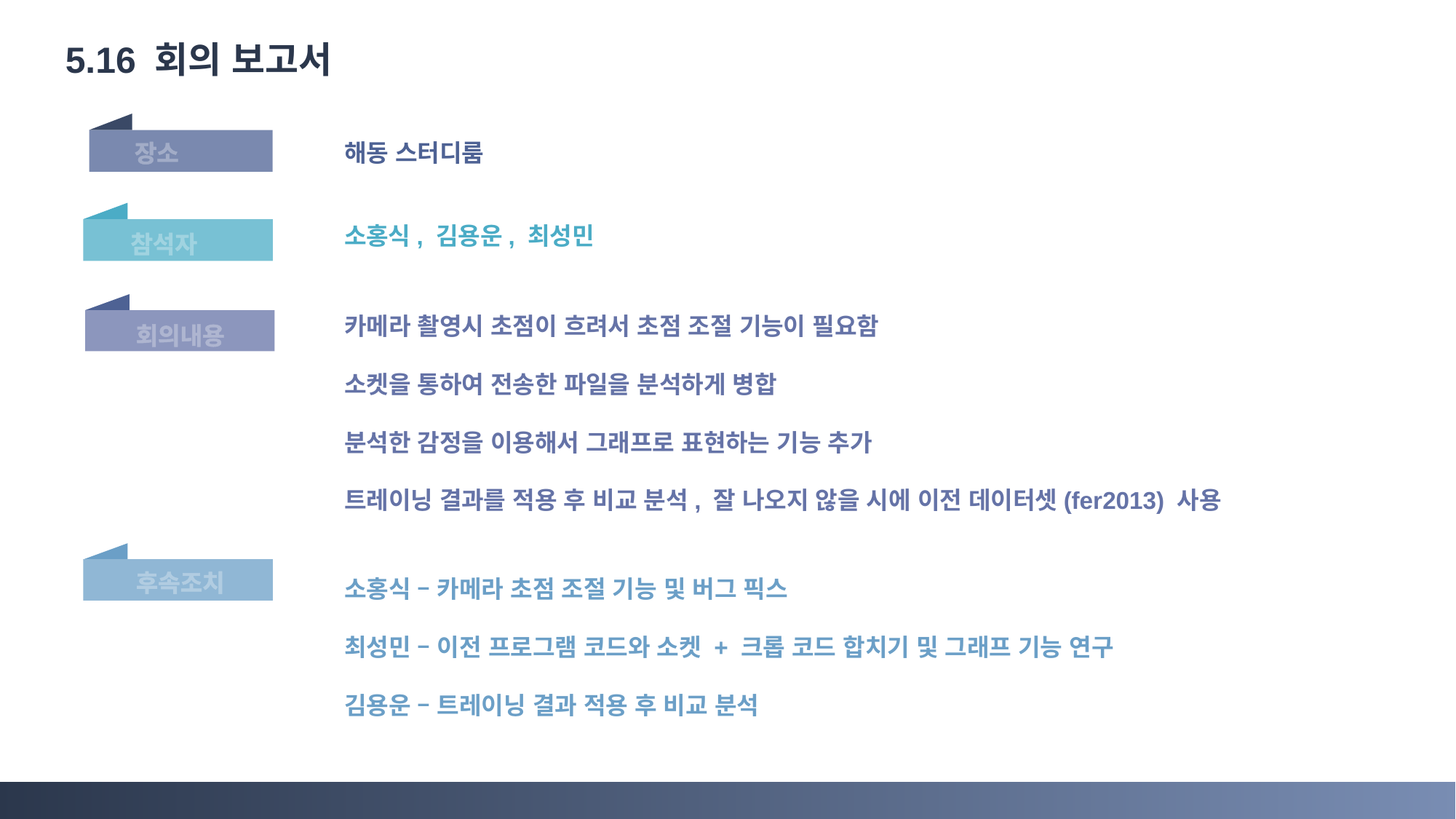

5.16 회의 보고서

장소
해동 스터디룸

참석자
소홍식, 김용운, 최성민

회의내용
카메라 촬영시 초점이 흐려서 초점 조절 기능이 필요함

소켓을 통하여 전송한 파일을 분석하게 병합

분석한 감정을 이용해서 그래프로 표현하는 기능 추가

트레이닝 결과를 적용 후 비교 분석, 잘 나오지 않을 시에 이전 데이터셋(fer2013) 사용

후속조치
소홍식 – 카메라 초점 조절 기능 및 버그 픽스

최성민 – 이전 프로그램 코드와 소켓 + 크롭 코드 합치기 및 그래프 기능 연구

김용운 – 트레이닝 결과 적용 후 비교 분석